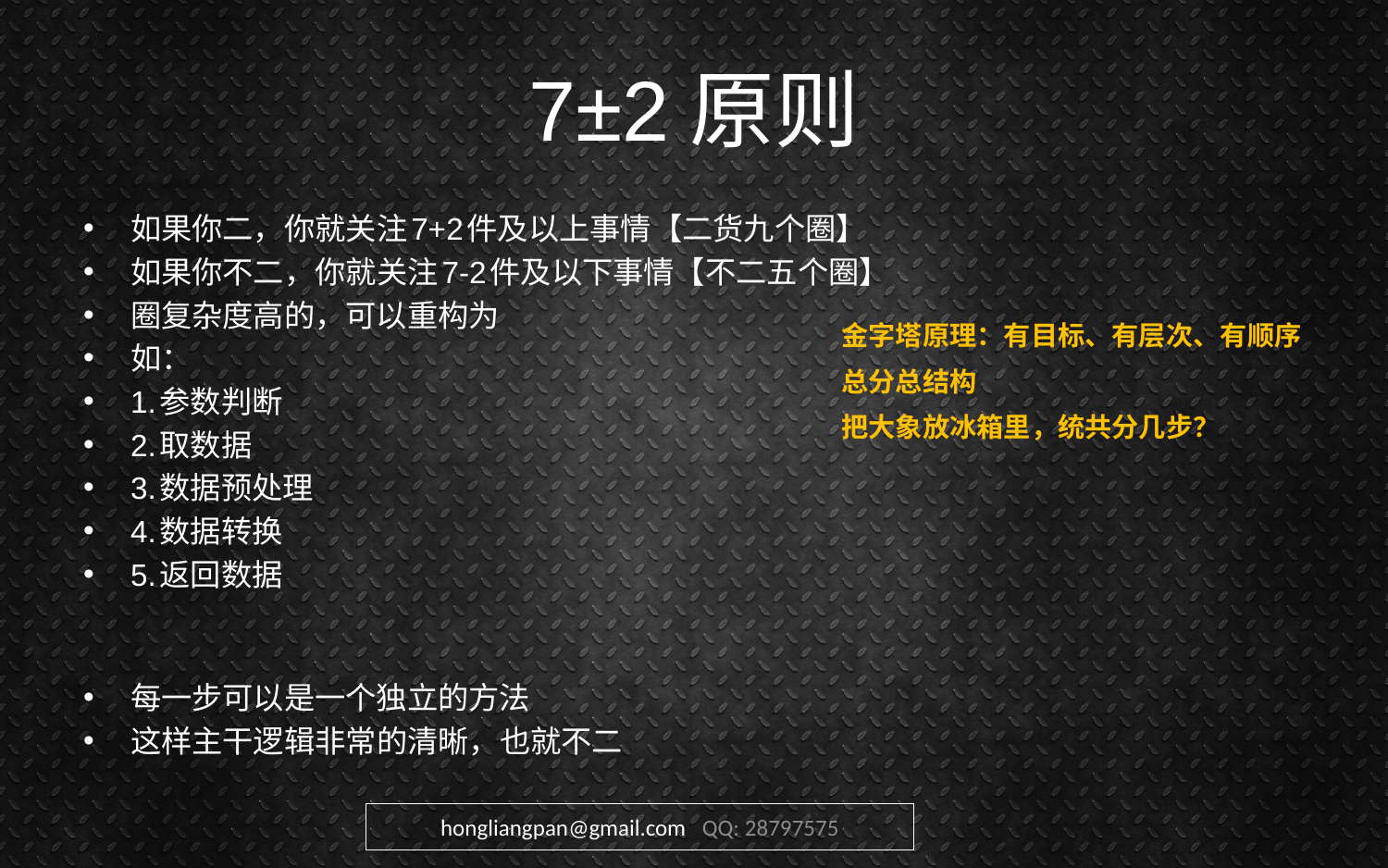

# 7±2原则
如果你二，你就关注7+2件及以上事情【二货九个圈】
如果你不二，你就关注7-2件及以下事情【不二五个圈】
圈复杂度高的，可以重构为
如：
1.参数判断
2.取数据
3.数据预处理
4.数据转换
5.返回数据

每一步可以是一个独立的方法
这样主干逻辑非常的清晰，也就不二

金字塔原理：有目标、有层次、有顺序
总分总结构
把大象放冰箱里，统共分几步？